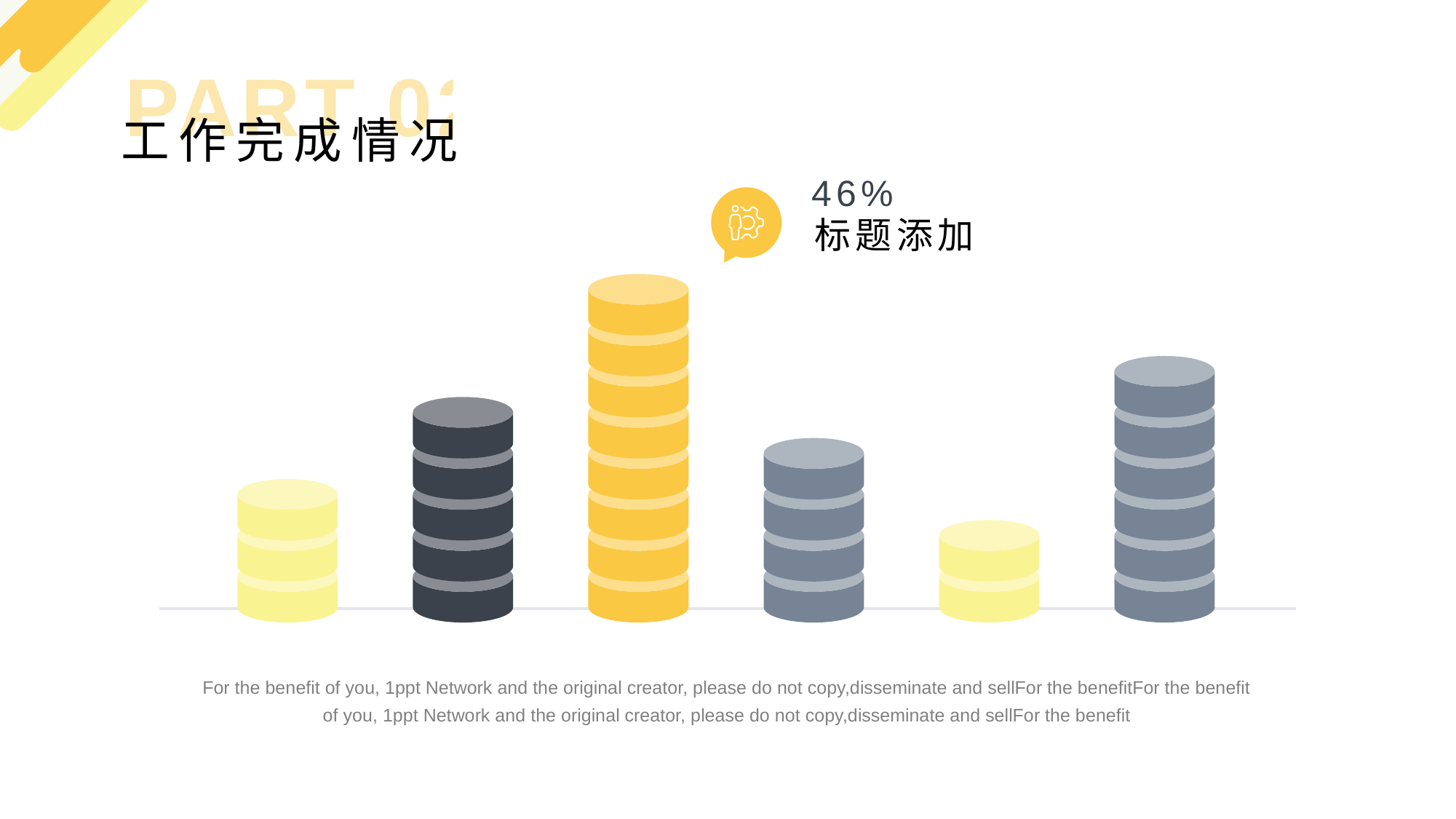

PART 02
工作完成情况
46%

标题添加

For the benefit of you, 1ppt Network and the original creator, please do not copy,disseminate and sellFor the benefitFor the benefit of you, 1ppt Network and the original creator, please do not copy,disseminate and sellFor the benefit